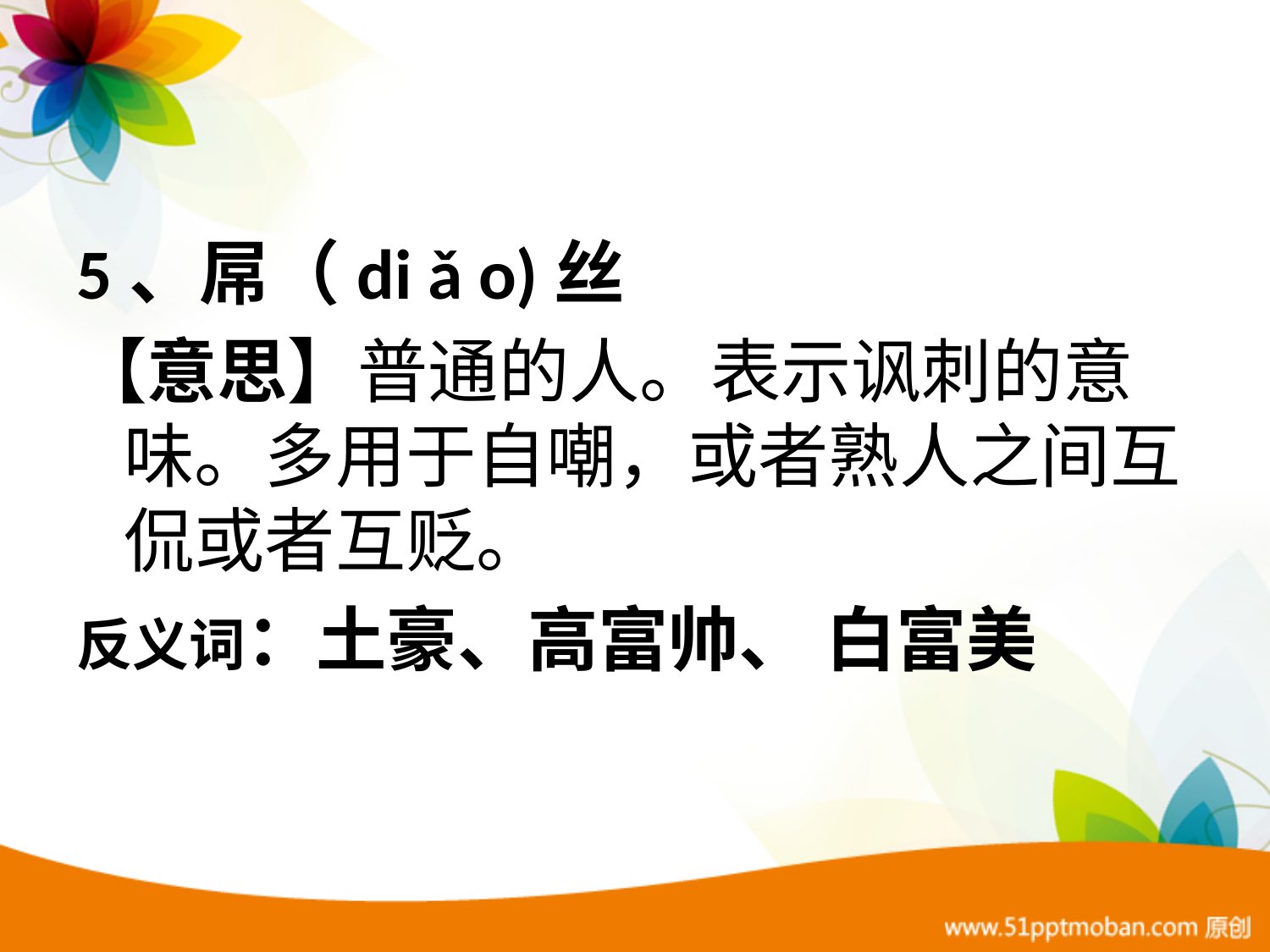

5、屌（di ǎ o)丝
【意思】普通的人。表示讽刺的意味。多用于自嘲，或者熟人之间互侃或者互贬。
反义词：土豪、高富帅、 白富美